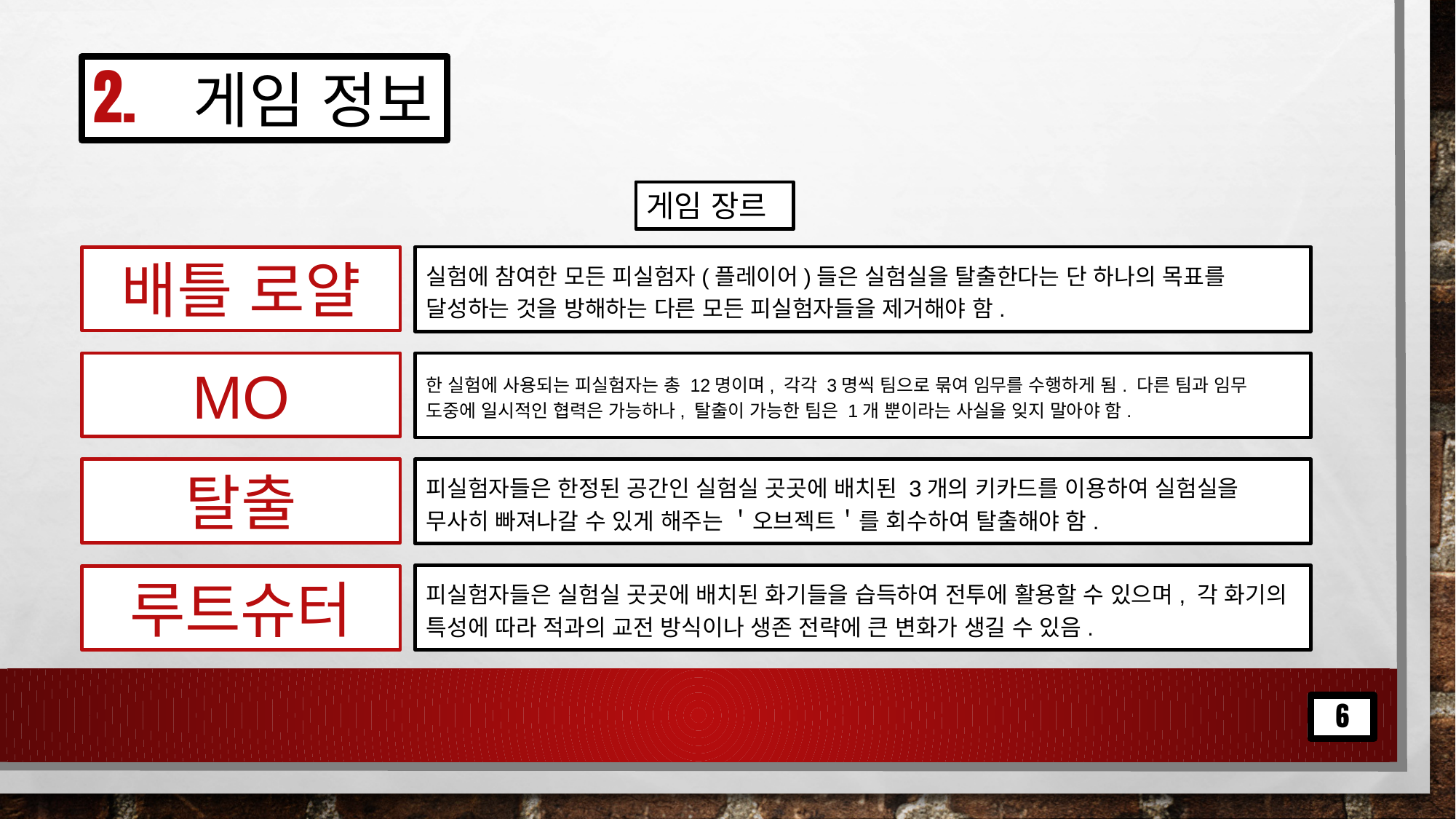

2.   게임 정보
게임 장르
배틀 로얄
실험에 참여한 모든 피실험자(플레이어)들은 실험실을 탈출한다는 단 하나의 목표를 달성하는 것을 방해하는 다른 모든 피실험자들을 제거해야 함.
MO
한 실험에 사용되는 피실험자는 총 12명이며, 각각 3명씩 팀으로 묶여 임무를 수행하게 됨. 다른 팀과 임무 도중에 일시적인 협력은 가능하나, 탈출이 가능한 팀은 1개 뿐이라는 사실을 잊지 말아야 함.
탈출
피실험자들은 한정된 공간인 실험실 곳곳에 배치된 3개의 키카드를 이용하여 실험실을 무사히 빠져나갈 수 있게 해주는 ＇오브젝트＇를 회수하여 탈출해야 함.
피실험자들은 실험실 곳곳에 배치된 화기들을 습득하여 전투에 활용할 수 있으며, 각 화기의 특성에 따라 적과의 교전 방식이나 생존 전략에 큰 변화가 생길 수 있음.
루트슈터
6